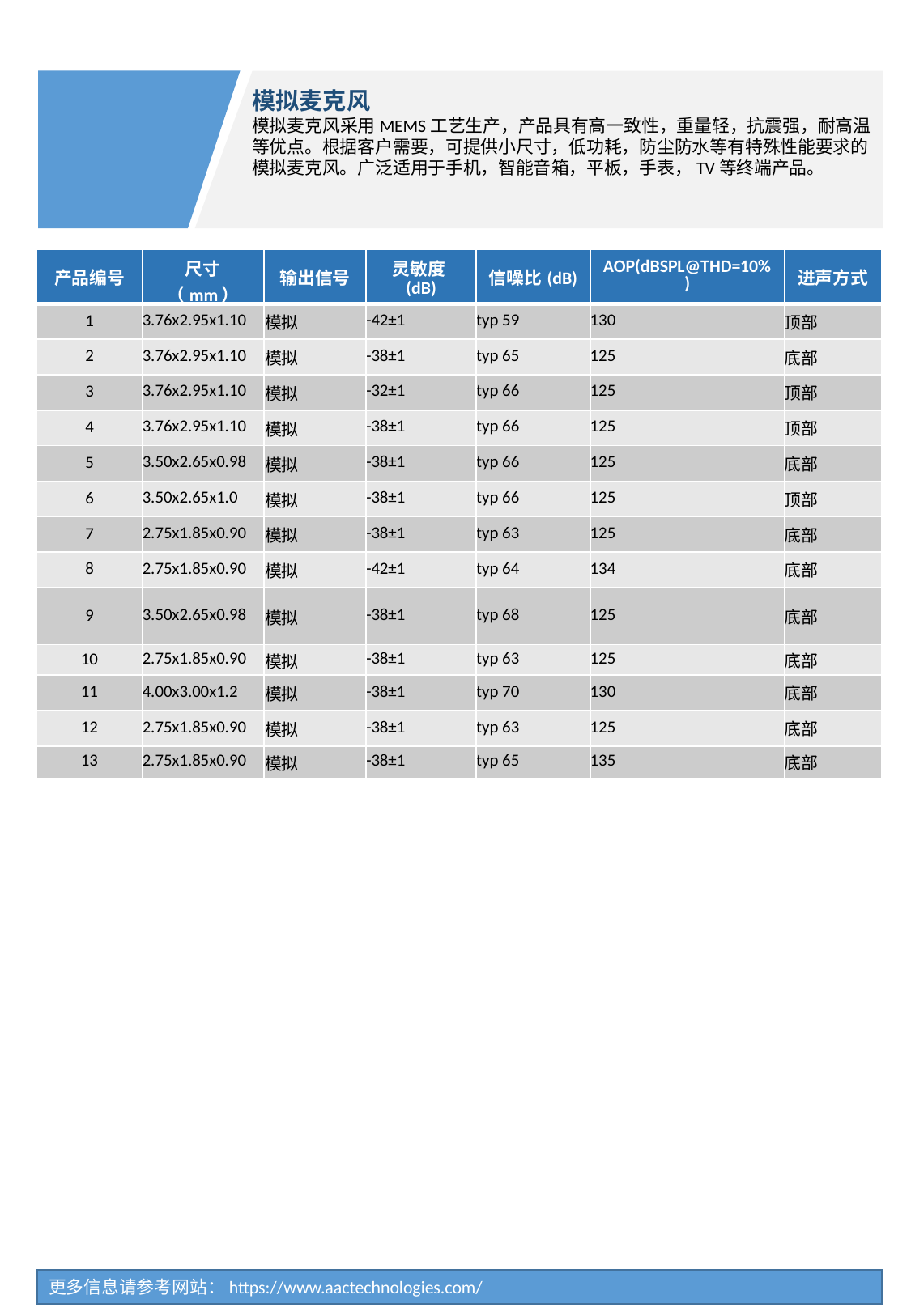

模拟麦克风
模拟麦克风采用MEMS工艺生产，产品具有高一致性，重量轻，抗震强，耐高温等优点。根据客户需要，可提供小尺寸，低功耗，防尘防水等有特殊性能要求的模拟麦克风。广泛适用于手机，智能音箱，平板，手表，TV等终端产品。
| 产品编号 | 尺寸（mm） | 输出信号 | 灵敏度(dB) | 信噪比(dB) | AOP(dBSPL@THD=10%) | 进声方式 |
| --- | --- | --- | --- | --- | --- | --- |
| 1 | 3.76x2.95x1.10 | 模拟 | -42±1 | typ 59 | 130 | 顶部 |
| 2 | 3.76x2.95x1.10 | 模拟 | -38±1 | typ 65 | 125 | 底部 |
| 3 | 3.76x2.95x1.10 | 模拟 | -32±1 | typ 66 | 125 | 顶部 |
| 4 | 3.76x2.95x1.10 | 模拟 | -38±1 | typ 66 | 125 | 顶部 |
| 5 | 3.50x2.65x0.98 | 模拟 | -38±1 | typ 66 | 125 | 底部 |
| 6 | 3.50x2.65x1.0 | 模拟 | -38±1 | typ 66 | 125 | 顶部 |
| 7 | 2.75x1.85x0.90 | 模拟 | -38±1 | typ 63 | 125 | 底部 |
| 8 | 2.75x1.85x0.90 | 模拟 | -42±1 | typ 64 | 134 | 底部 |
| 9 | 3.50x2.65x0.98 | 模拟 | -38±1 | typ 68 | 125 | 底部 |
| 10 | 2.75x1.85x0.90 | 模拟 | -38±1 | typ 63 | 125 | 底部 |
| 11 | 4.00x3.00x1.2 | 模拟 | -38±1 | typ 70 | 130 | 底部 |
| 12 | 2.75x1.85x0.90 | 模拟 | -38±1 | typ 63 | 125 | 底部 |
| 13 | 2.75x1.85x0.90 | 模拟 | -38±1 | typ 65 | 135 | 底部 |
更多信息请参考网站：https://www.aactechnologies.com/